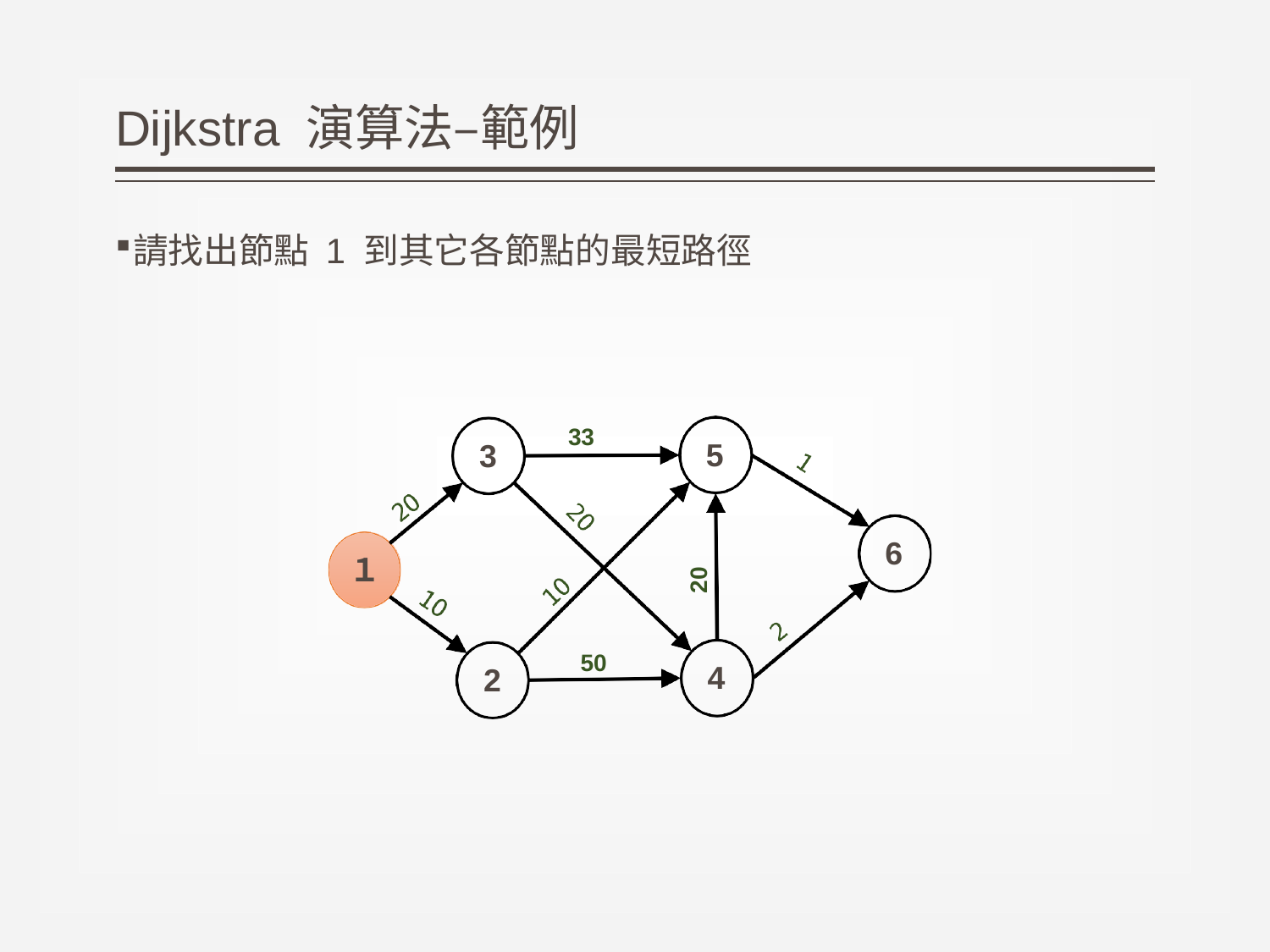

# Dijkstra 演算法–範例
請找出節點 1 到其它各節點的最短路徑

33
5
3

6
１
20
50
4
2